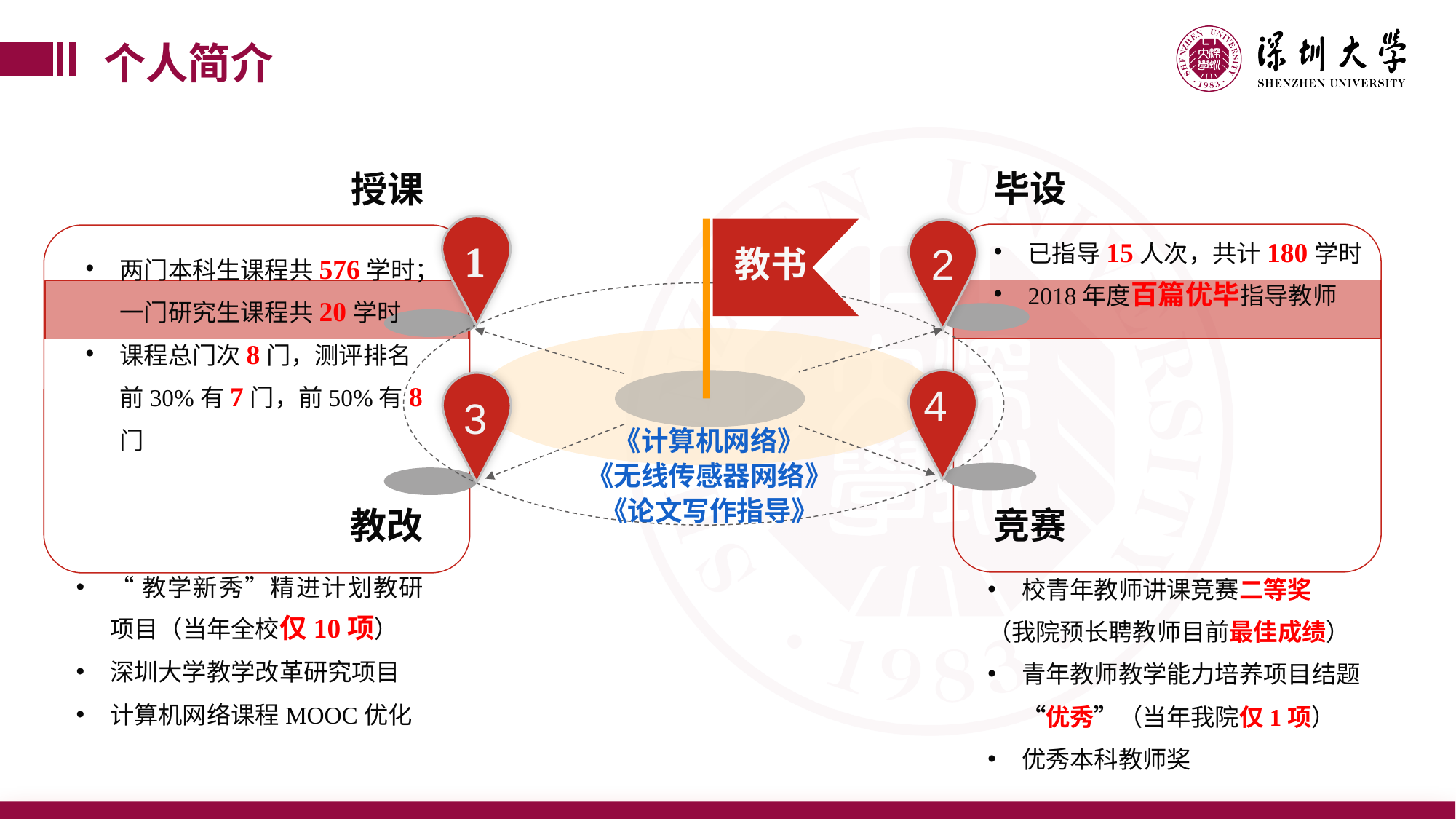

个人简介

毕设
授课

1

2
已指导15人次，共计180学时
2018年度百篇优毕指导教师

教书
两门本科生课程共576学时；一门研究生课程共20学时
课程总门次8门，测评排名前30%有7门，前50%有8门

4

3
《计算机网络》
《无线传感器网络》
《论文写作指导》

竞赛
教改
“教学新秀”精进计划教研项目（当年全校仅10项）
深圳大学教学改革研究项目
计算机网络课程MOOC优化
校青年教师讲课竞赛二等奖
（我院预长聘教师目前最佳成绩）
青年教师教学能力培养项目结题“优秀”（当年我院仅1项）
优秀本科教师奖